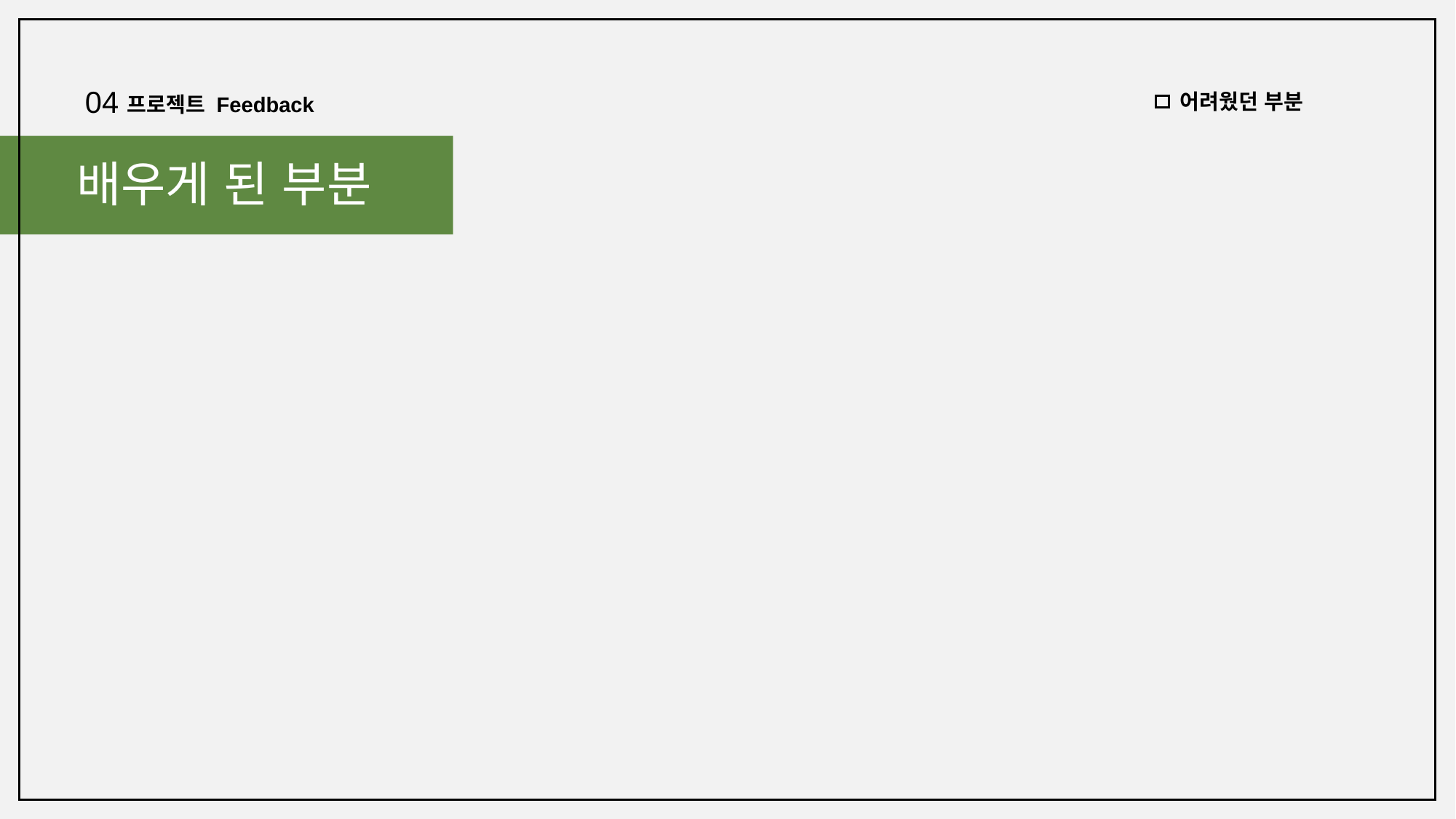

04
어려웠던 부분
프로젝트 Feedback

배우게 된 부분